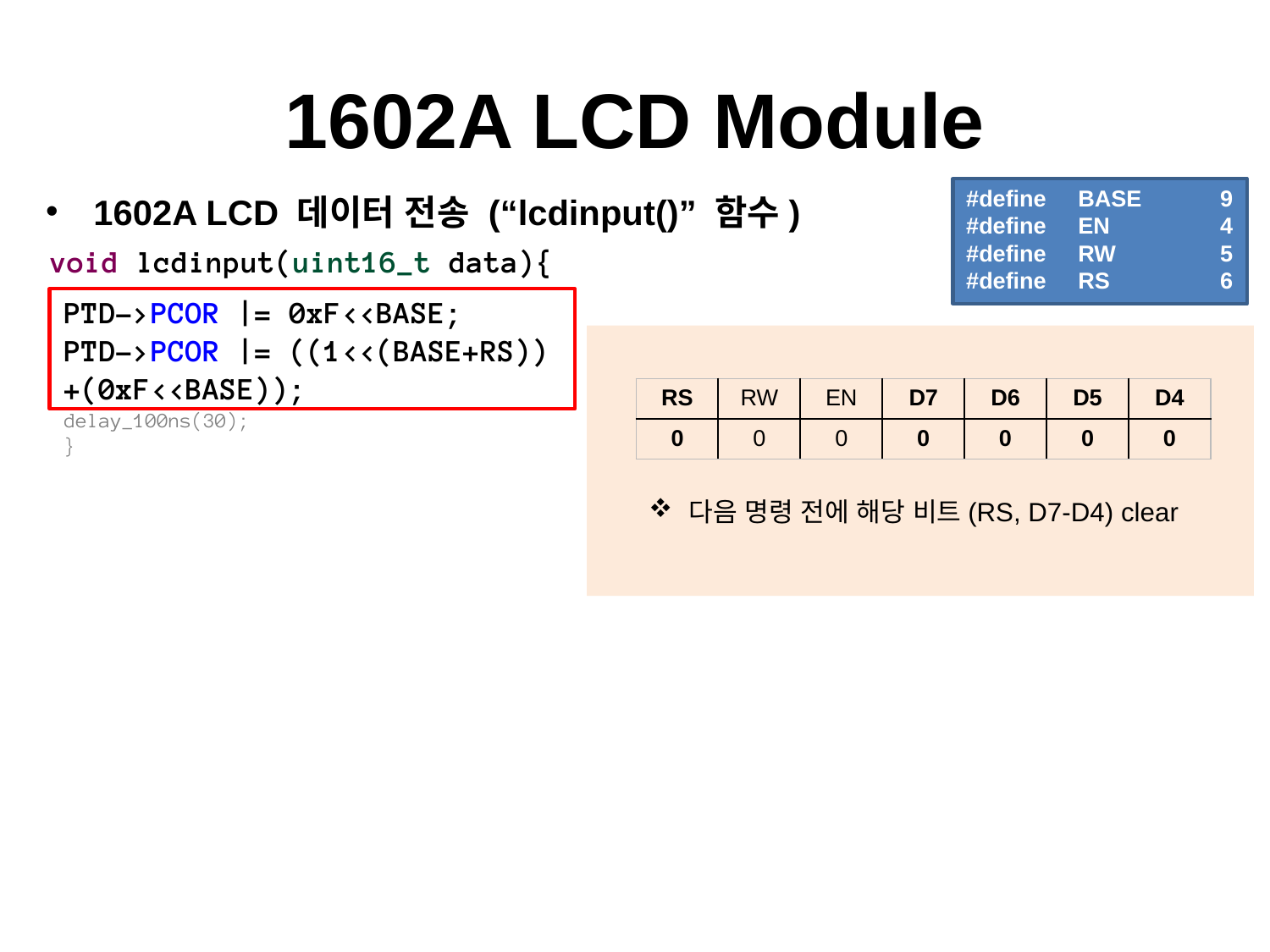

# 1602A LCD Module
1602A LCD 데이터 전송 (“lcdinput()” 함수)

#define     BASE 	9
#define     EN	4
#define     RW	5
#define     RS	6

void lcdinput(uint16_t data){
PTD->PCOR |= 0xF<<BASE;
PTD->PCOR |= ((1<<(BASE+RS))+(0xF<<BASE));
delay_100ns(30);
}

| RS | RW | EN | D7 | D6 | D5 | D4 |
| --- | --- | --- | --- | --- | --- | --- |
| 0 | 0 | 0 | 0 | 0 | 0 | 0 |
다음 명령 전에 해당 비트(RS, D7-D4) clear